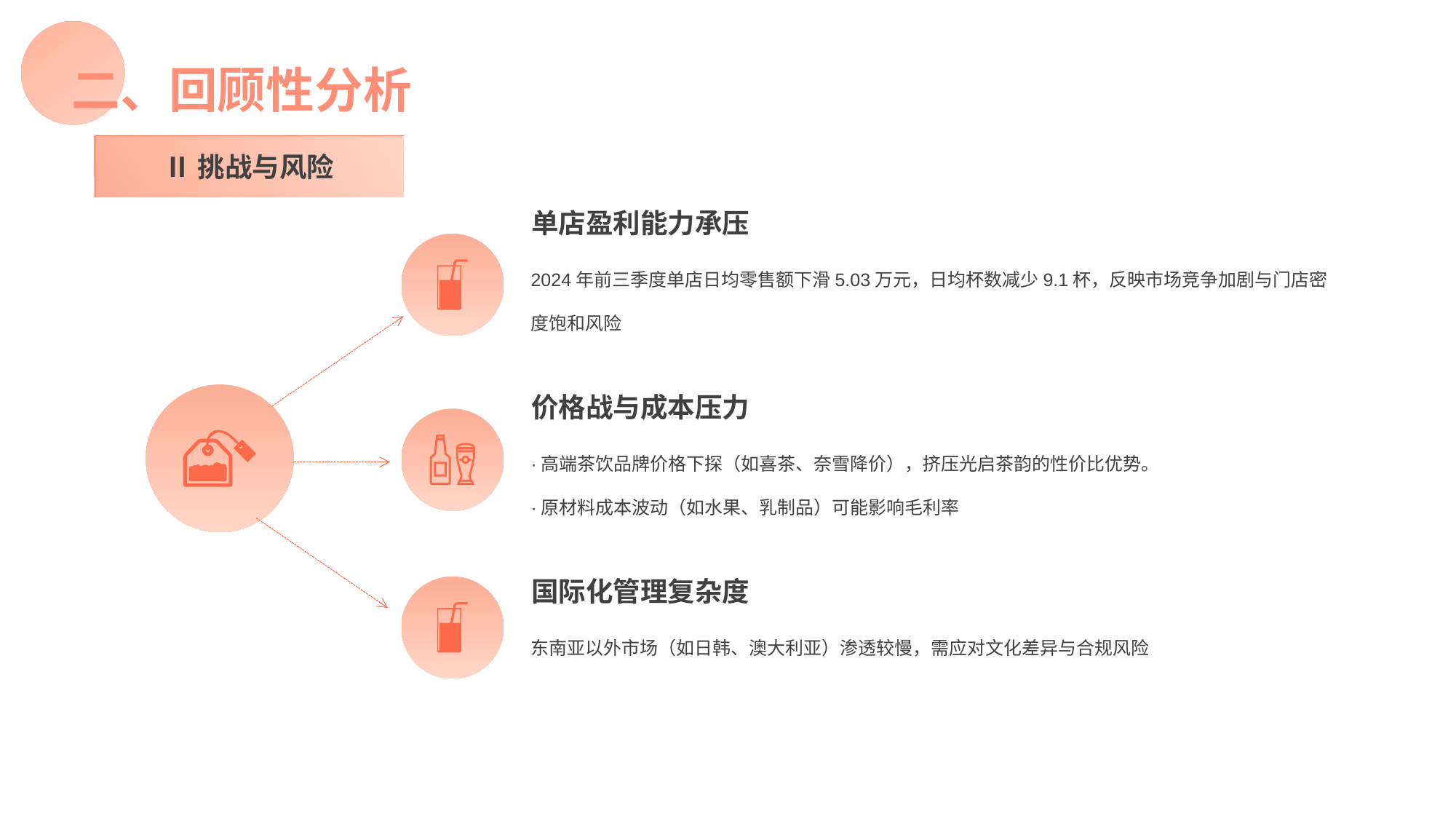

二、回顾性分析
Ⅱ挑战与风险
单店盈利能力承压
2024年前三季度单店日均零售额下滑5.03万元，日均杯数减少9.1杯，反映市场竞争加剧与门店密度饱和风险

价格战与成本压力
·高端茶饮品牌价格下探（如喜茶、奈雪降价），挤压光启茶韵的性价比优势。
·原材料成本波动（如水果、乳制品）可能影响毛利率

国际化管理复杂度
东南亚以外市场（如日韩、澳大利亚）渗透较慢，需应对文化差异与合规风险